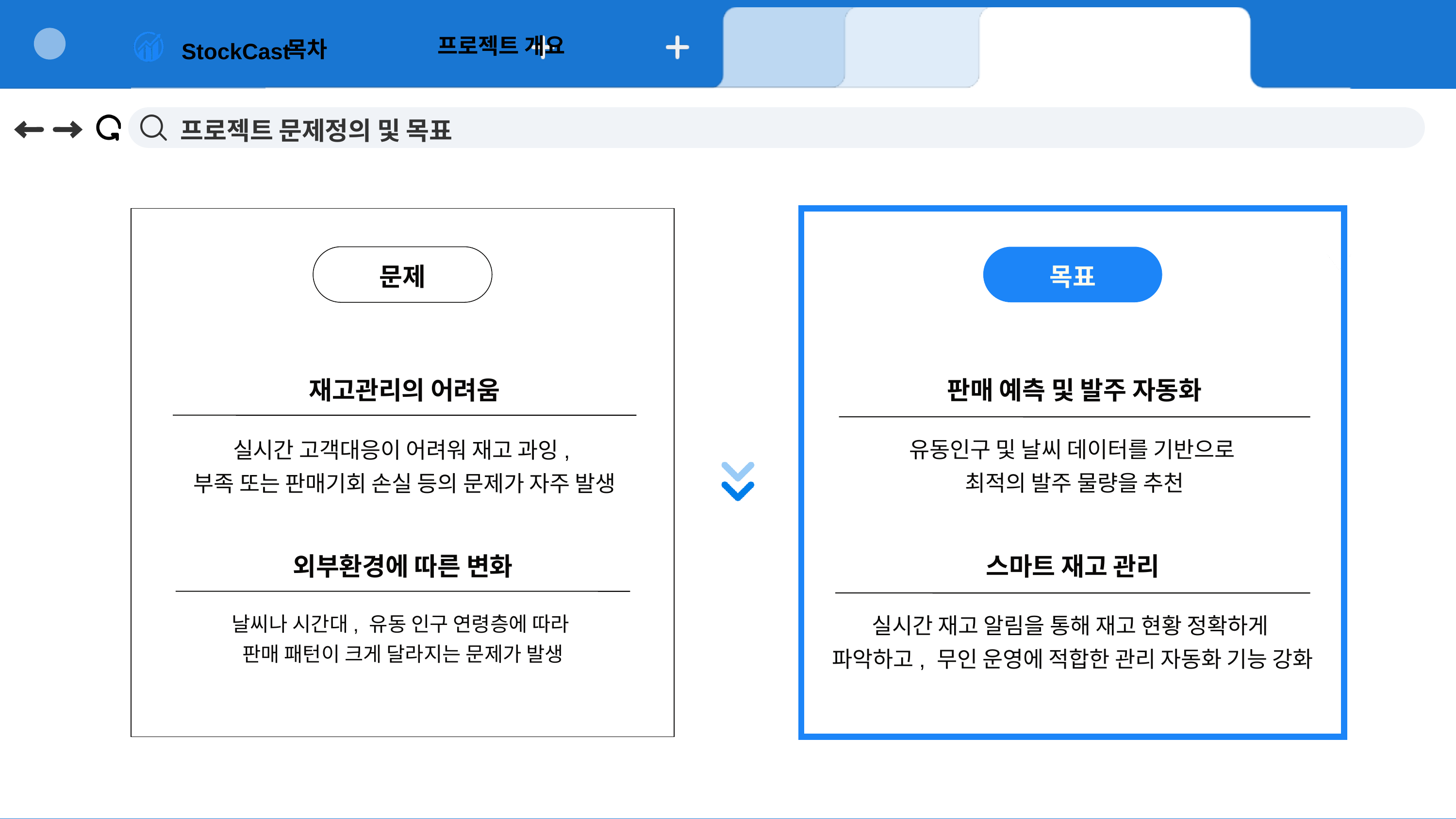

프로젝트 개요

목차
StockCast

프로젝트 문제정의 및 목표

문제
목표
재고관리의 어려움

실시간 고객대응이 어려워 재고 과잉,
부족 또는 판매기회 손실 등의 문제가 자주 발생
판매 예측 및 발주 자동화

유동인구 및 날씨 데이터를 기반으로
최적의 발주 물량을 추천

외부환경에 따른 변화

날씨나 시간대, 유동 인구 연령층에 따라
판매 패턴이 크게 달라지는 문제가 발생
스마트 재고 관리

실시간 재고 알림을 통해 재고 현황 정확하게
파악하고, 무인 운영에 적합한 관리 자동화 기능 강화